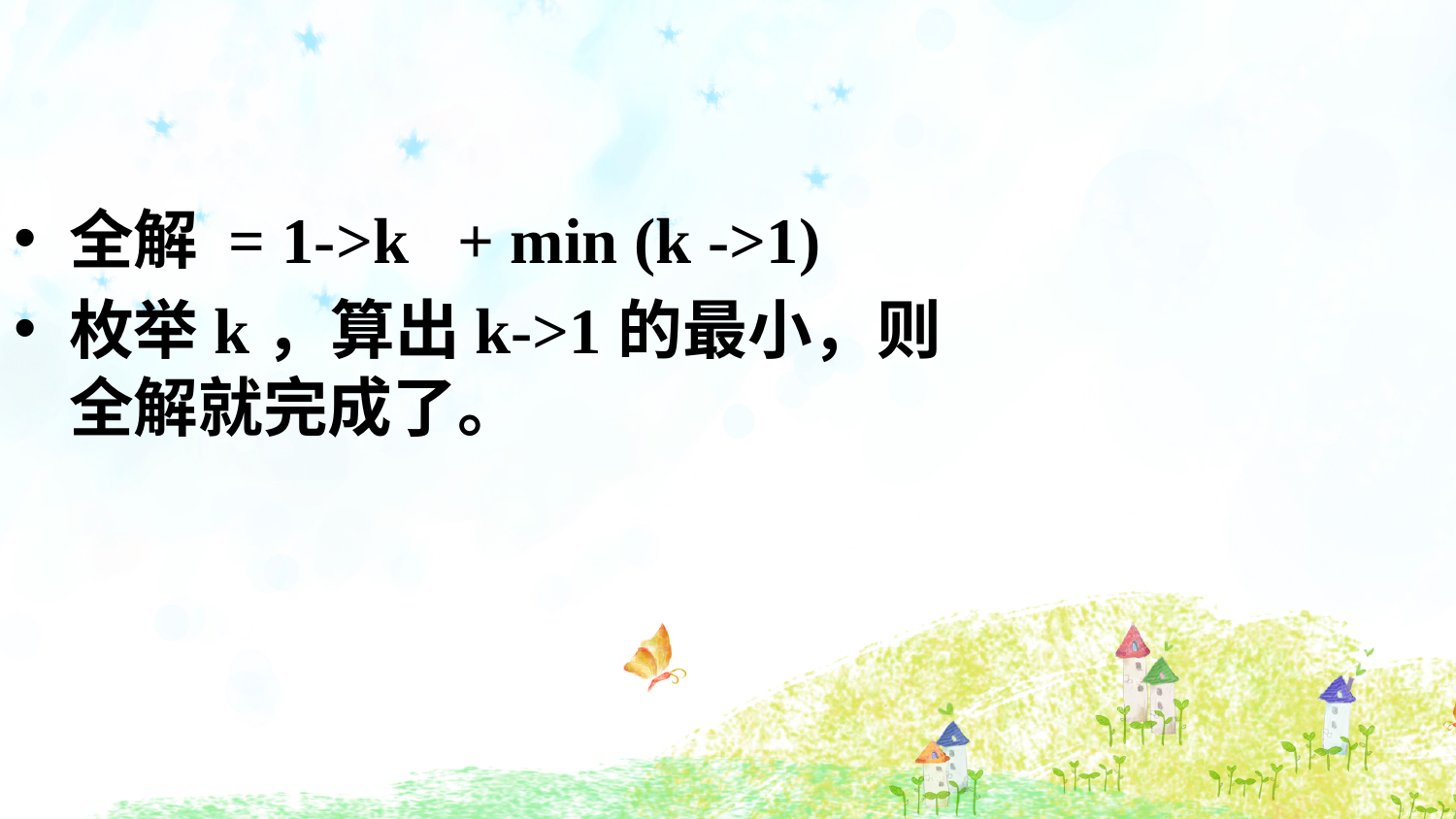

全解 = 1->k   + min (k ->1)
枚举k，算出k->1的最小，则全解就完成了。